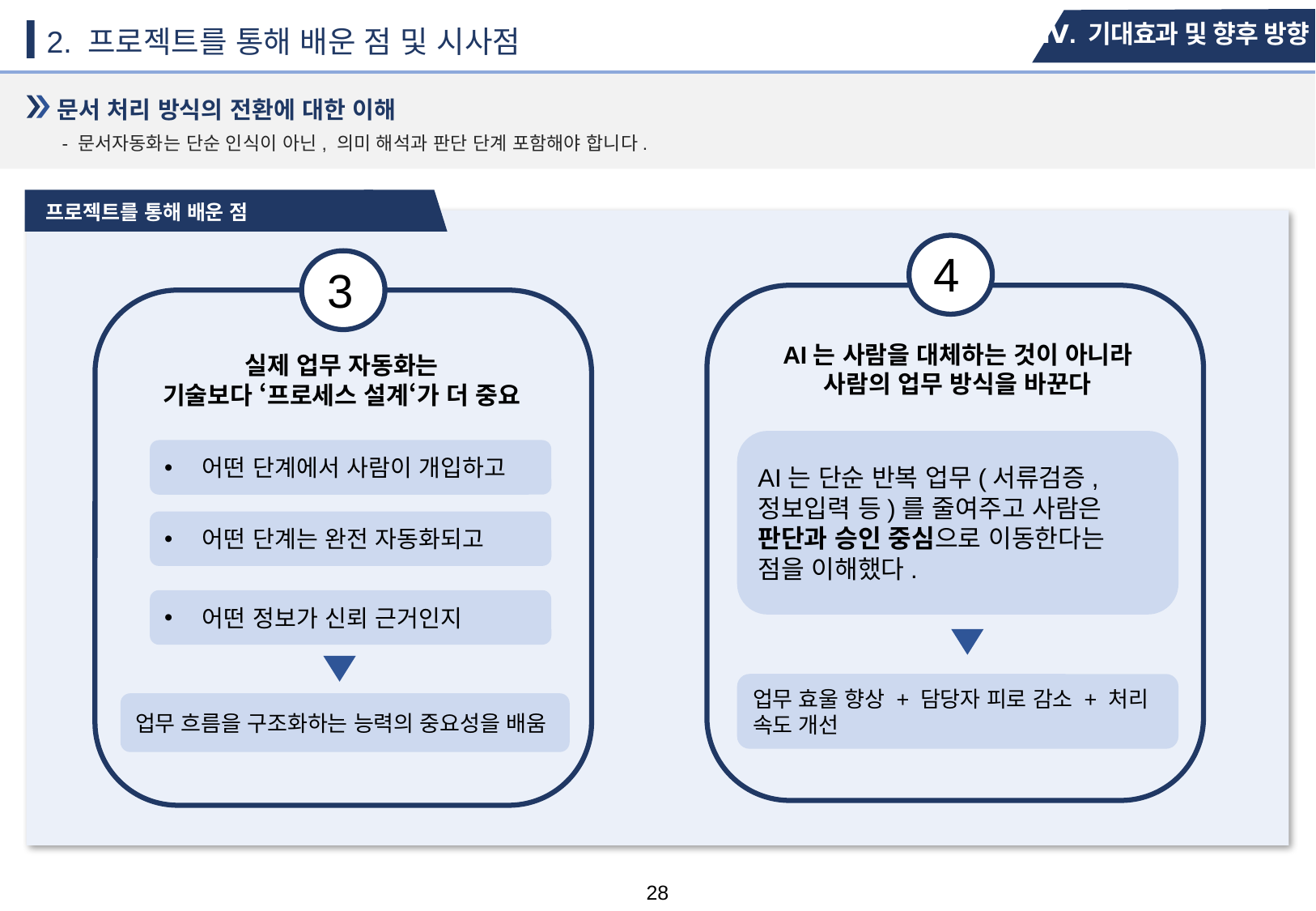

Ⅳ. 기대효과 및 향후 방향

2. 프로젝트를 통해 배운 점 및 시사점

문서 처리 방식의 전환에 대한 이해

- 문서자동화는 단순 인식이 아닌, 의미 해석과 판단 단계 포함해야 합니다.

프로젝트를 통해 배운 점

4

3

AI는 사람을 대체하는 것이 아니라
사람의 업무 방식을 바꾼다
실제 업무 자동화는
기술보다 ‘프로세스 설계‘가 더 중요
AI는 단순 반복 업무(서류검증, 정보입력 등)를 줄여주고 사람은 판단과 승인 중심으로 이동한다는 점을 이해했다.
어떤 단계에서 사람이 개입하고
어떤 단계는 완전 자동화되고
어떤 정보가 신뢰 근거인지

업무 효울 향상 + 담당자 피로 감소 + 처리 속도 개선
업무 흐름을 구조화하는 능력의 중요성을 배움
28